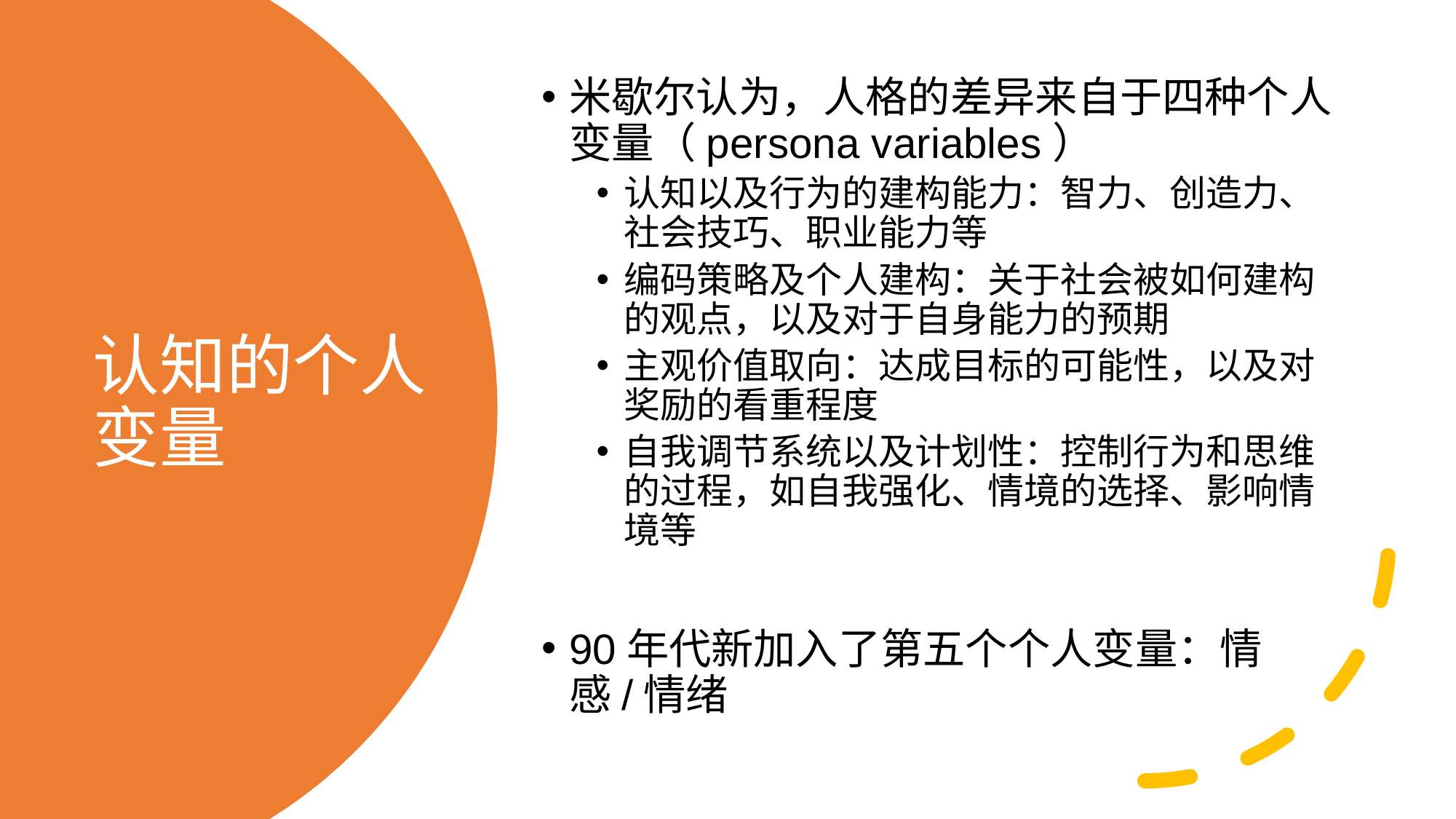

米歇尔认为，人格的差异来自于四种个人变量（persona variables）
认知以及行为的建构能力：智力、创造力、社会技巧、职业能力等
编码策略及个人建构：关于社会被如何建构的观点，以及对于自身能力的预期
主观价值取向：达成目标的可能性，以及对奖励的看重程度
自我调节系统以及计划性：控制行为和思维的过程，如自我强化、情境的选择、影响情境等

90年代新加入了第五个个人变量：情感/情绪

# 认知的个人变量

58